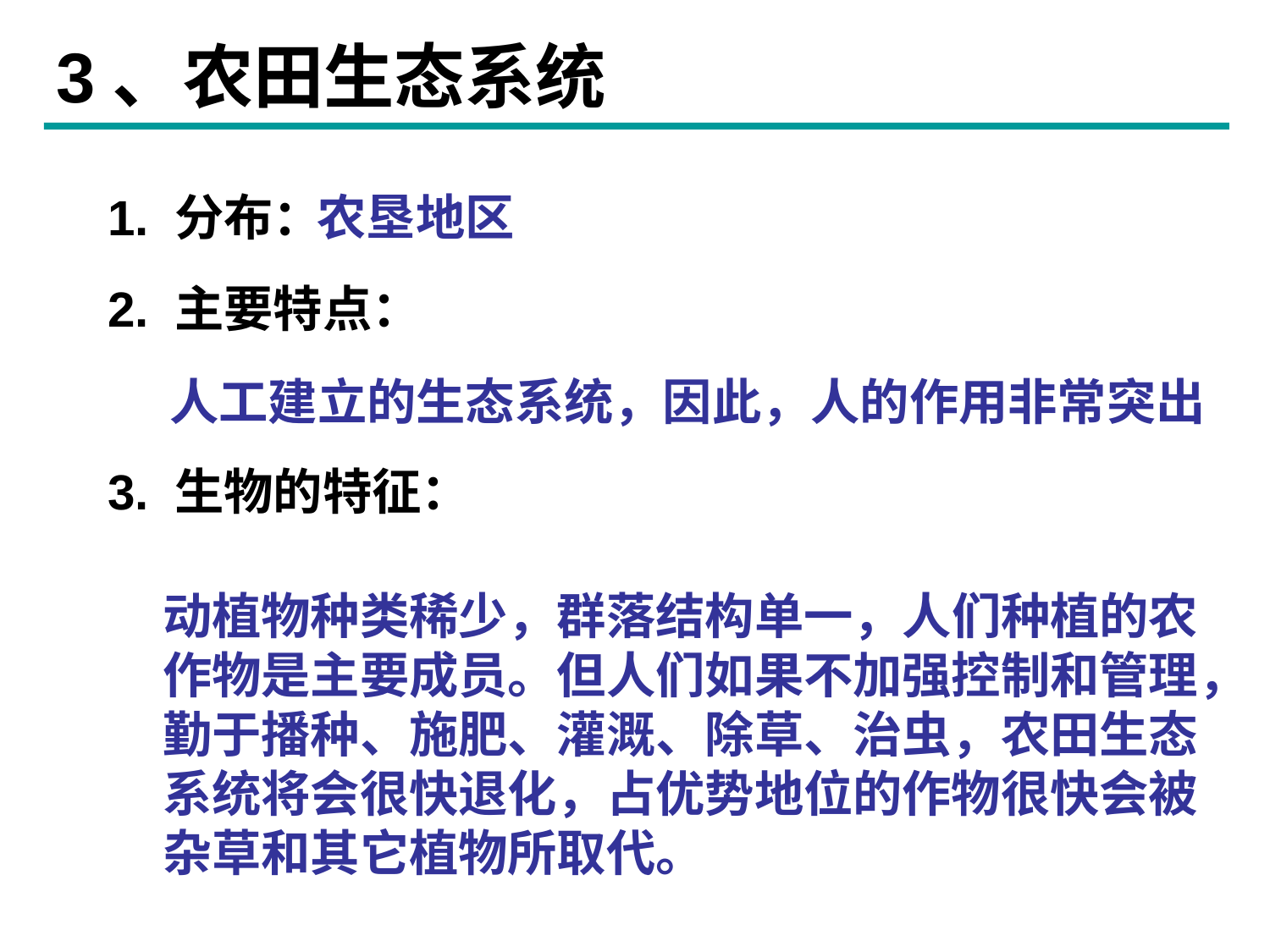

3、农田生态系统
1. 分布：
2. 主要特点：

3. 生物的特征：
农垦地区
人工建立的生态系统，因此，人的作用非常突出
动植物种类稀少，群落结构单一，人们种植的农作物是主要成员。但人们如果不加强控制和管理，勤于播种、施肥、灌溉、除草、治虫，农田生态系统将会很快退化，占优势地位的作物很快会被杂草和其它植物所取代。